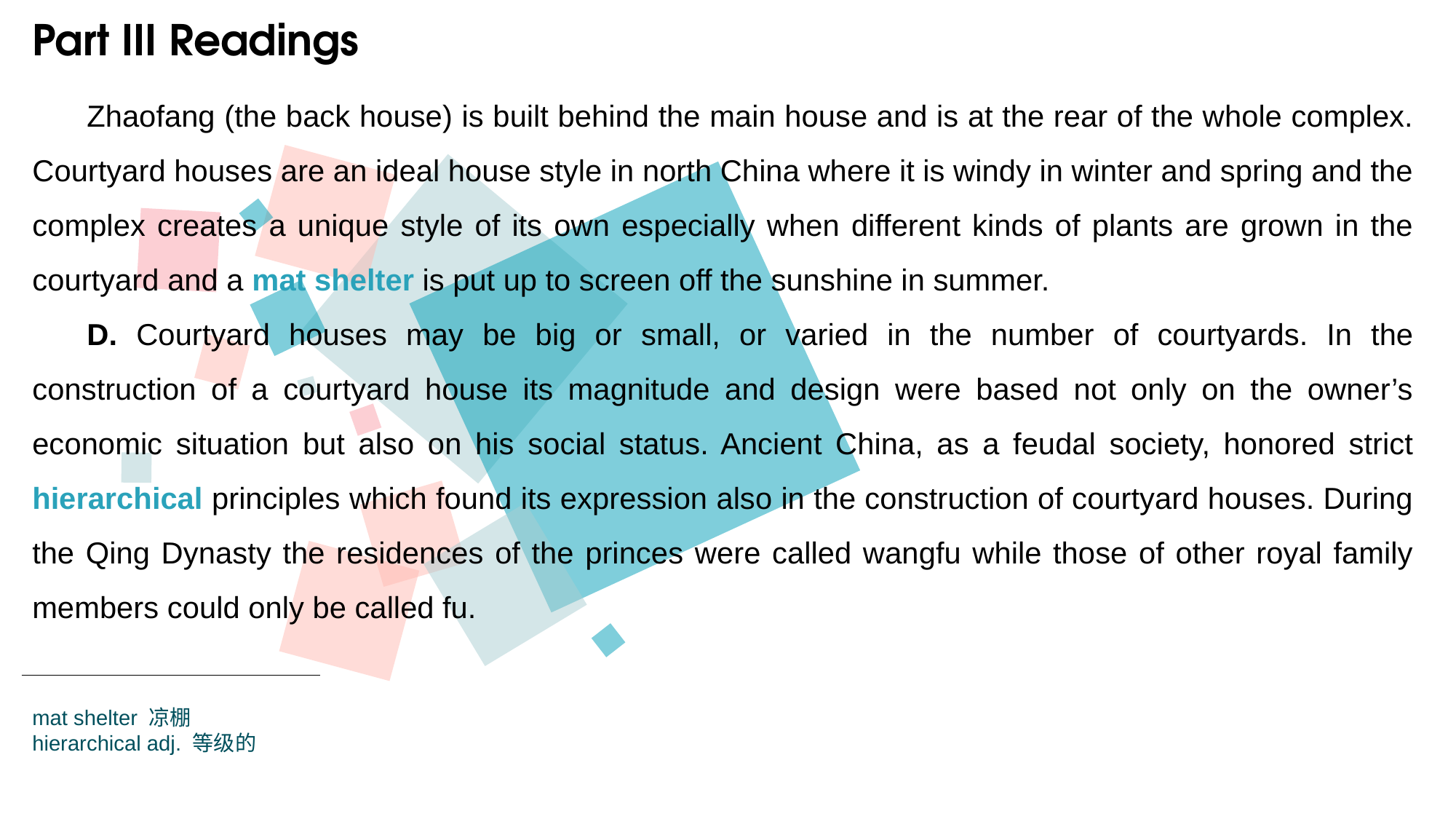

Part III Readings
Zhaofang (the back house) is built behind the main house and is at the rear of the whole complex. Courtyard houses are an ideal house style in north China where it is windy in winter and spring and the complex creates a unique style of its own especially when different kinds of plants are grown in the courtyard and a mat shelter is put up to screen off the sunshine in summer.
D. Courtyard houses may be big or small, or varied in the number of courtyards. In the construction of a courtyard house its magnitude and design were based not only on the owner’s economic situation but also on his social status. Ancient China, as a feudal society, honored strict hierarchical principles which found its expression also in the construction of courtyard houses. During the Qing Dynasty the residences of the princes were called wangfu while those of other royal family members could only be called fu.
mat shelter 凉棚
hierarchical adj. 等级的